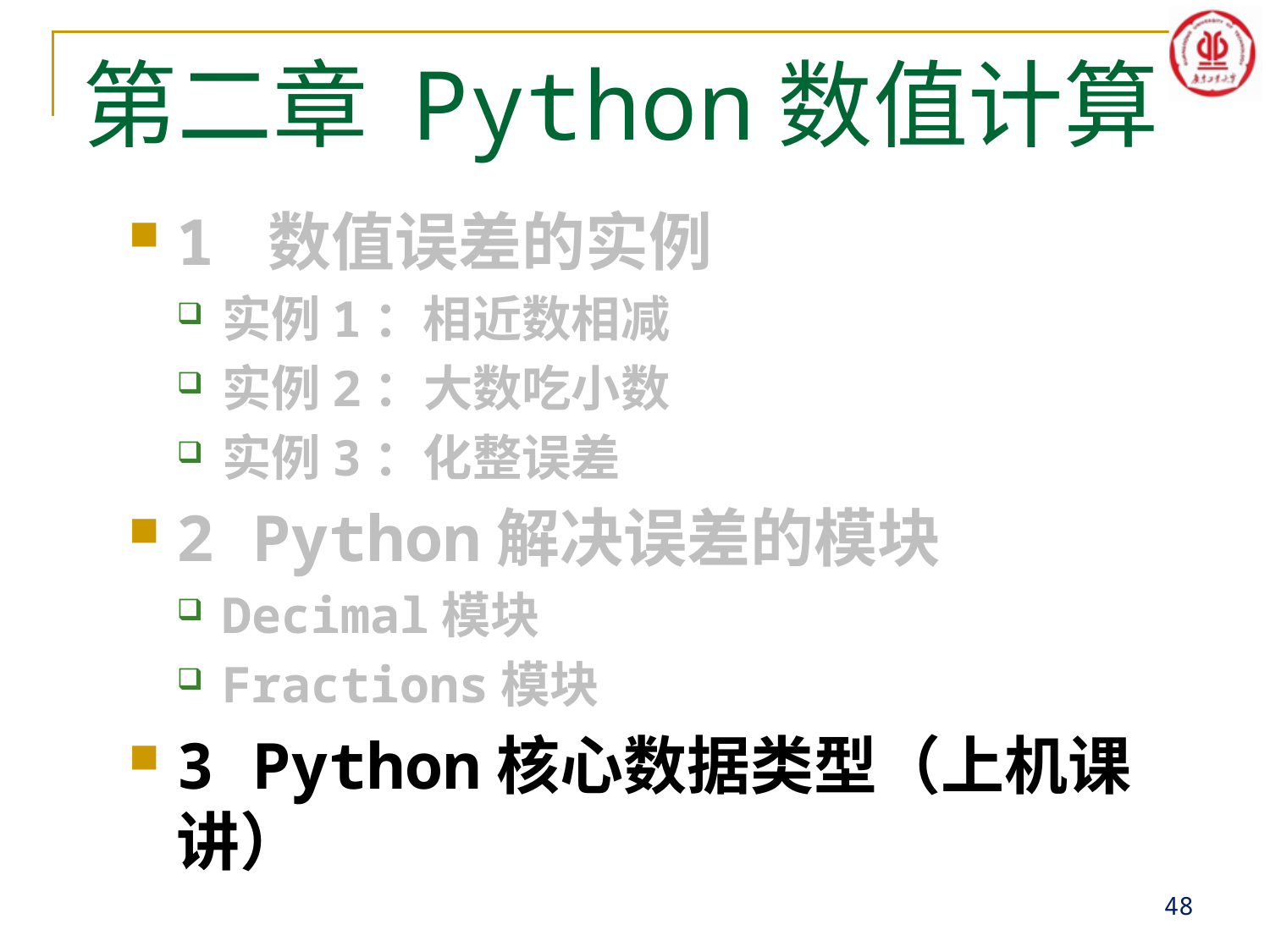

# 第二章 Python数值计算
1 数值误差的实例
实例1：相近数相减
实例2：大数吃小数
实例3：化整误差
2 Python解决误差的模块
Decimal模块
Fractions模块
3 Python核心数据类型（上机课讲）
48